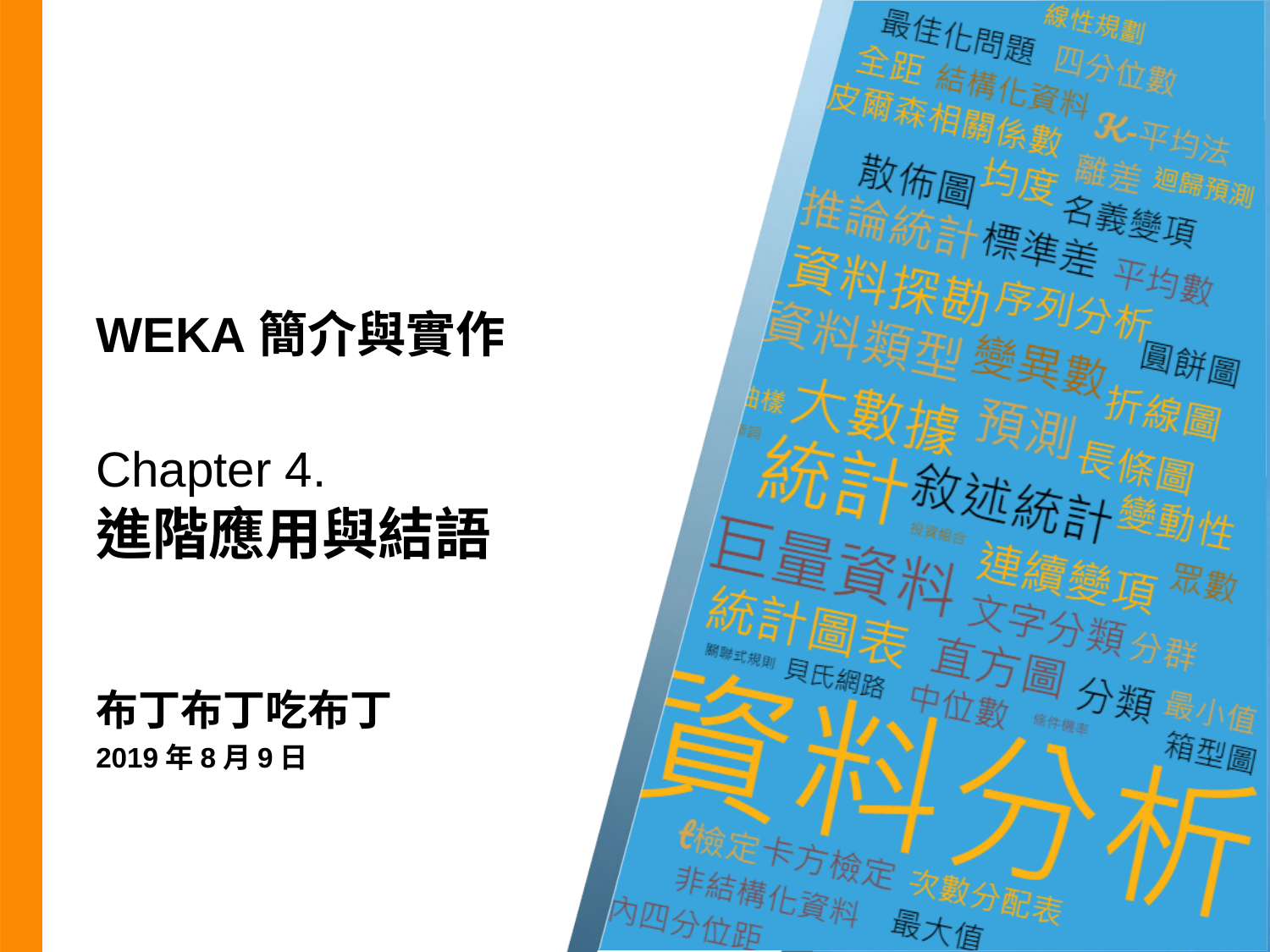

# WEKA簡介與實作

Chapter 4.
進階應用與結語

布丁布丁吃布丁
2019年8月9日